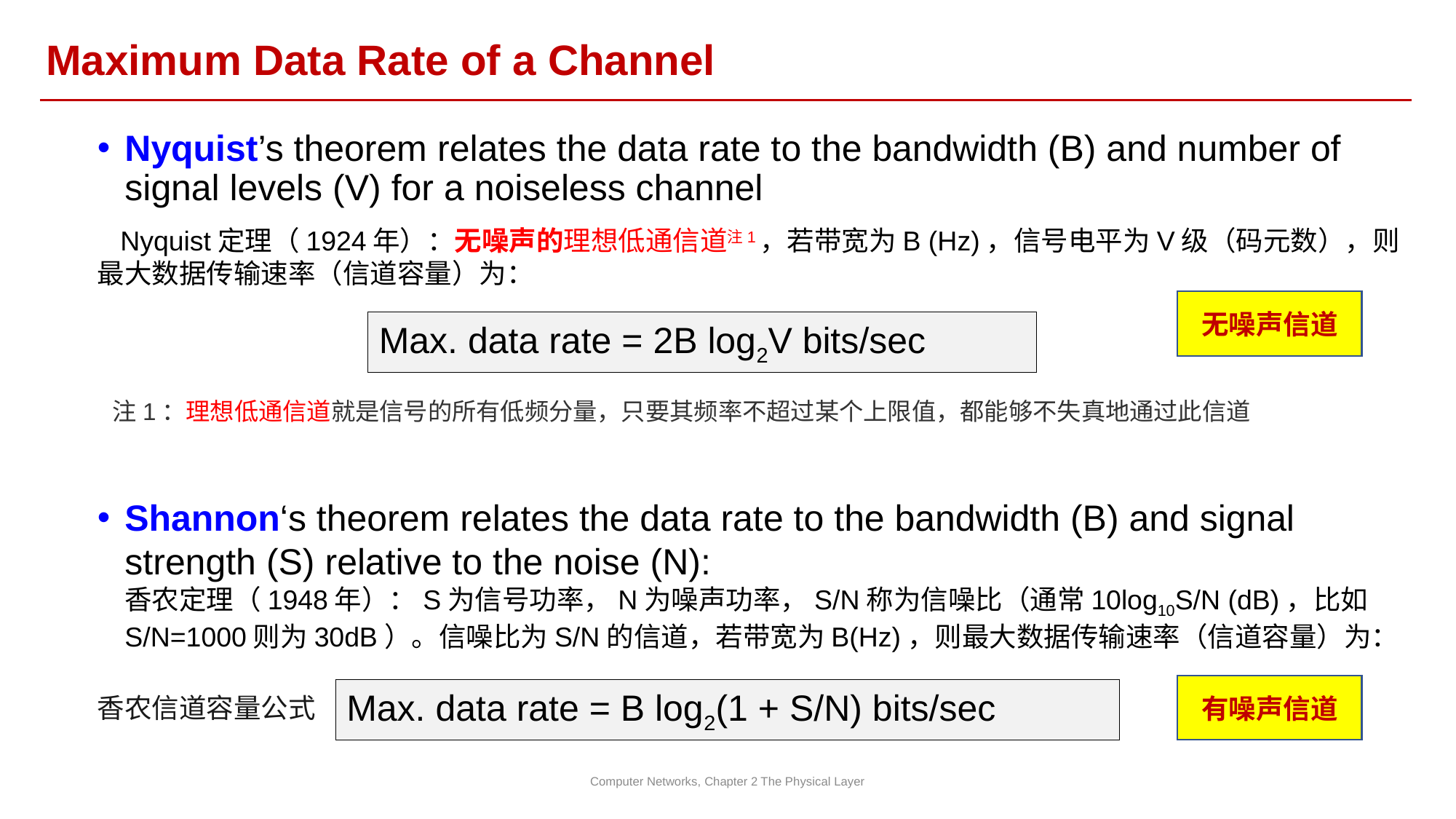

Maximum Data Rate of a Channel
Nyquist’s theorem relates the data rate to the bandwidth (B) and number of signal levels (V) for a noiseless channel
   Nyquist定理（1924年）：无噪声的理想低通信道注1，若带宽为B (Hz)，信号电平为V级（码元数），则最大数据传输速率（信道容量）为：

Shannon‘s theorem relates the data rate to the bandwidth (B) and signal strength (S) relative to the noise (N):
香农定理（1948年）：S为信号功率，N为噪声功率，S/N称为信噪比（通常10log10S/N (dB)，比如S/N=1000则为30dB）。信噪比为S/N的信道，若带宽为B(Hz)，则最大数据传输速率（信道容量）为：
无噪声信道
Max. data rate = 2B log2V bits/sec
注1：理想低通信道就是信号的所有低频分量，只要其频率不超过某个上限值，都能够不失真地通过此信道
有噪声信道
Max. data rate = B log2(1 + S/N) bits/sec
香农信道容量公式
Computer Networks, Chapter 2 The Physical Layer